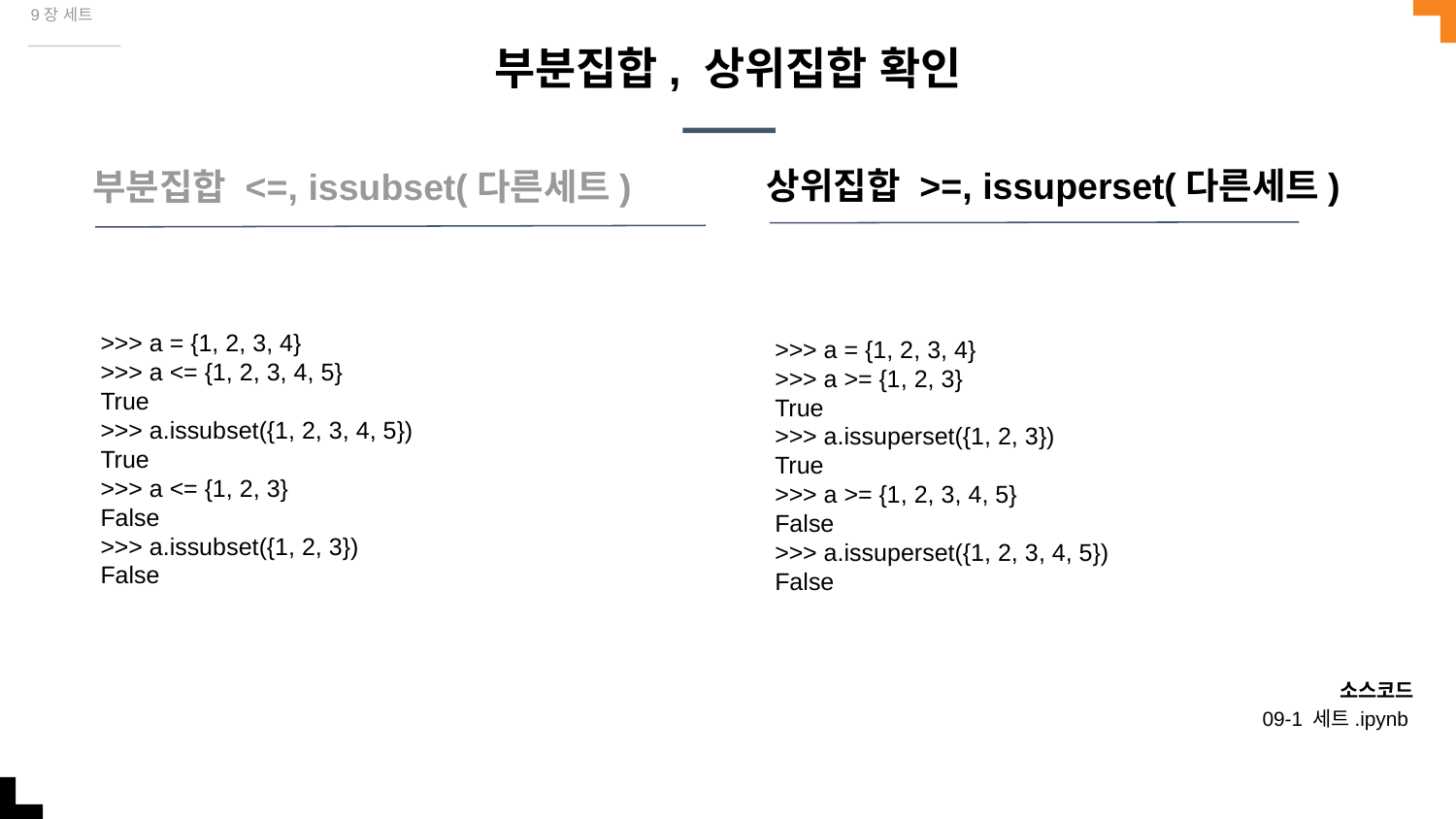

9장 세트
# 부분집합, 상위집합 확인
상위집합 >=, issuperset(다른세트)
부분집합 <=, issubset(다른세트)
>>> a = {1, 2, 3, 4}
>>> a <= {1, 2, 3, 4, 5}
True
>>> a.issubset({1, 2, 3, 4, 5})
True
>>> a <= {1, 2, 3}
False
>>> a.issubset({1, 2, 3})
False
>>> a = {1, 2, 3, 4}
>>> a >= {1, 2, 3}
True
>>> a.issuperset({1, 2, 3})
True
>>> a >= {1, 2, 3, 4, 5}
False
>>> a.issuperset({1, 2, 3, 4, 5})
False
소스코드
09-1 세트.ipynb